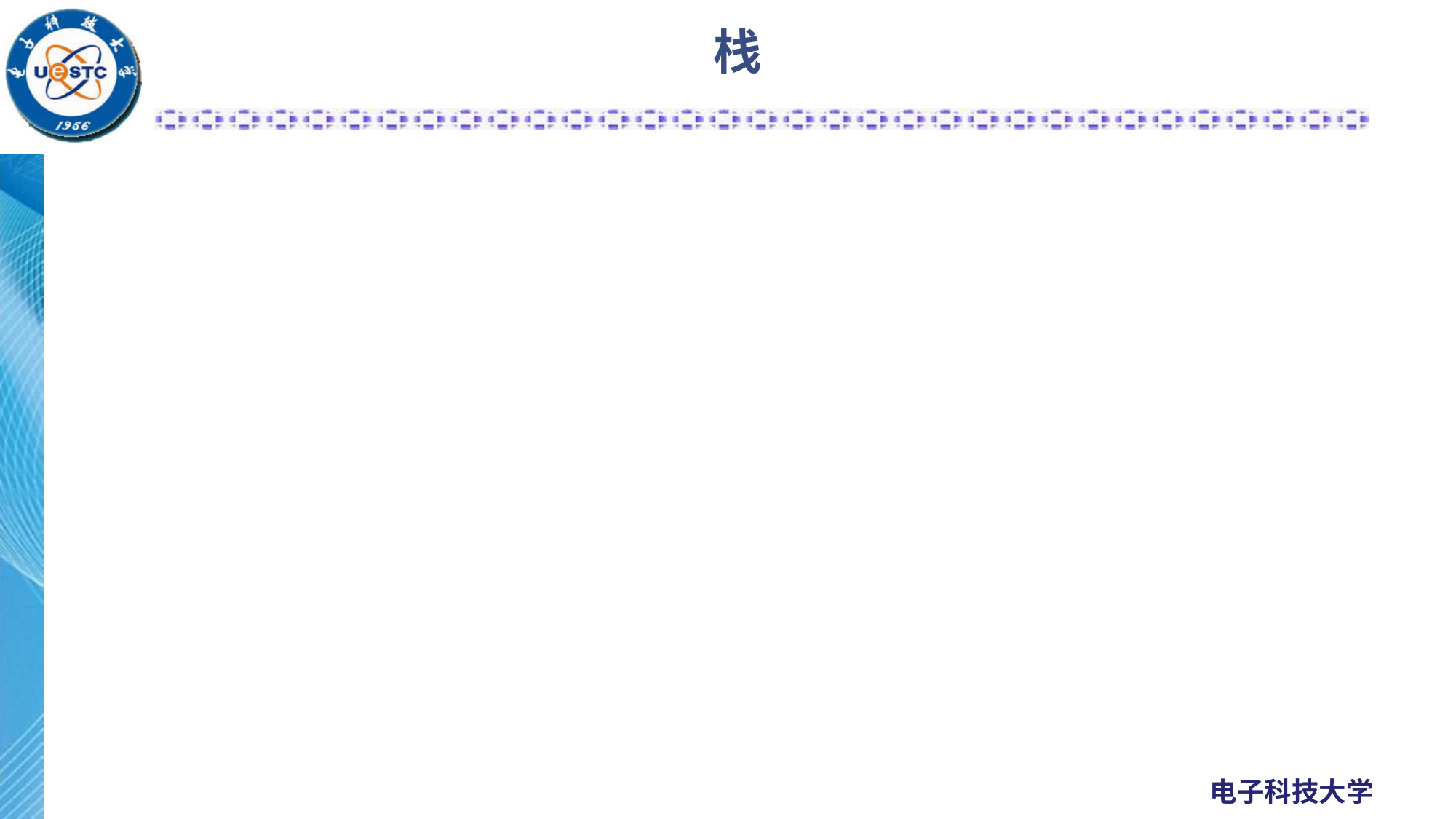

# 栈
栈是一块连续的内存空间
先入后出
生长方向与内存的生长方向正好相反, 从高地址向低地址生长
每一个线程有自己的栈
提供一个暂时存放数据的区域
使用POP/PUSH指令来对栈进行操作
使用ESP寄存器指向栈顶，EBP指向栈帧底